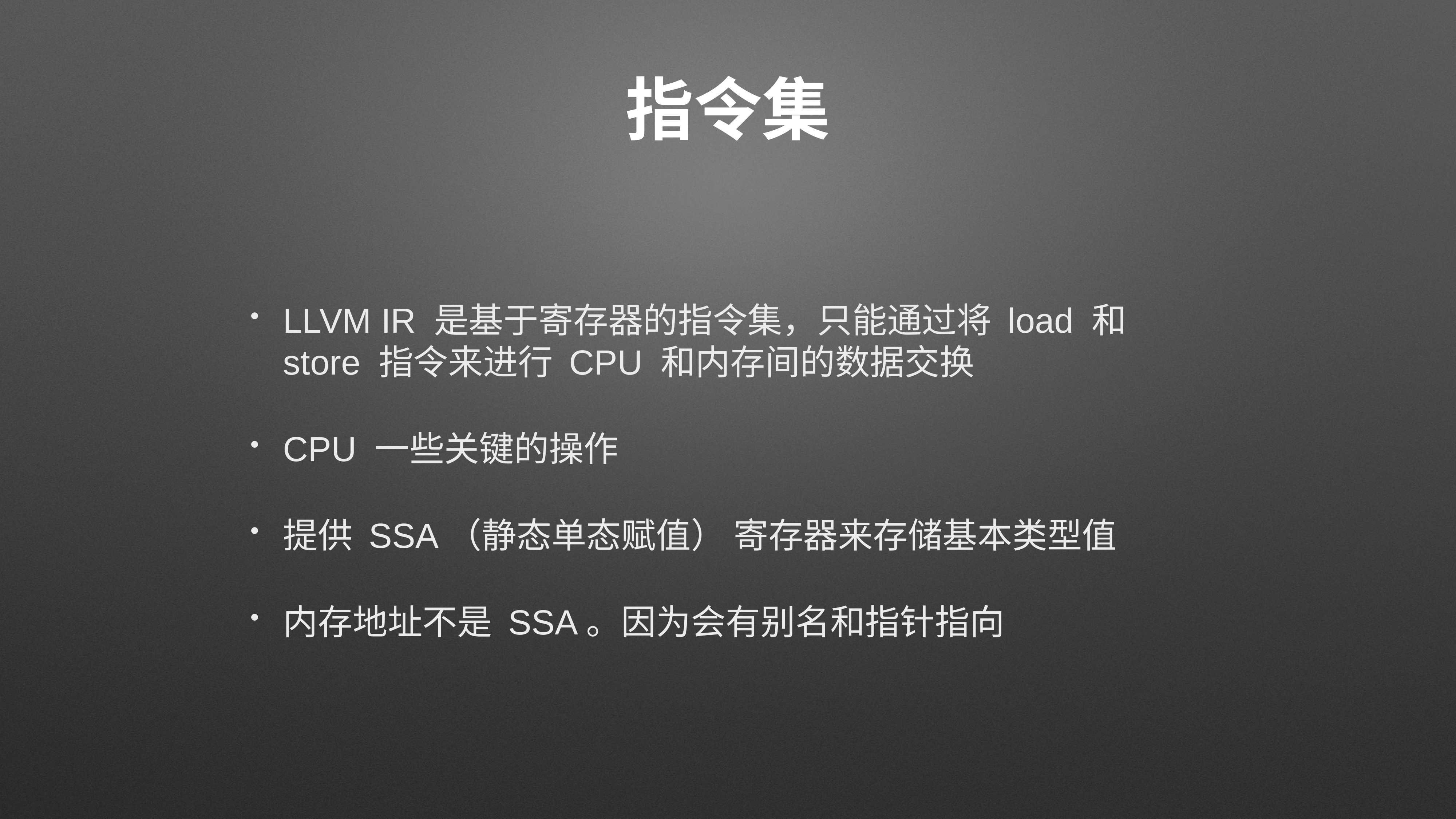

# 指令集
LLVM IR 是基于寄存器的指令集，只能通过将 load 和 store 指令来进行 CPU 和内存间的数据交换
CPU 一些关键的操作
提供 SSA（静态单态赋值） 寄存器来存储基本类型值
内存地址不是 SSA。因为会有别名和指针指向